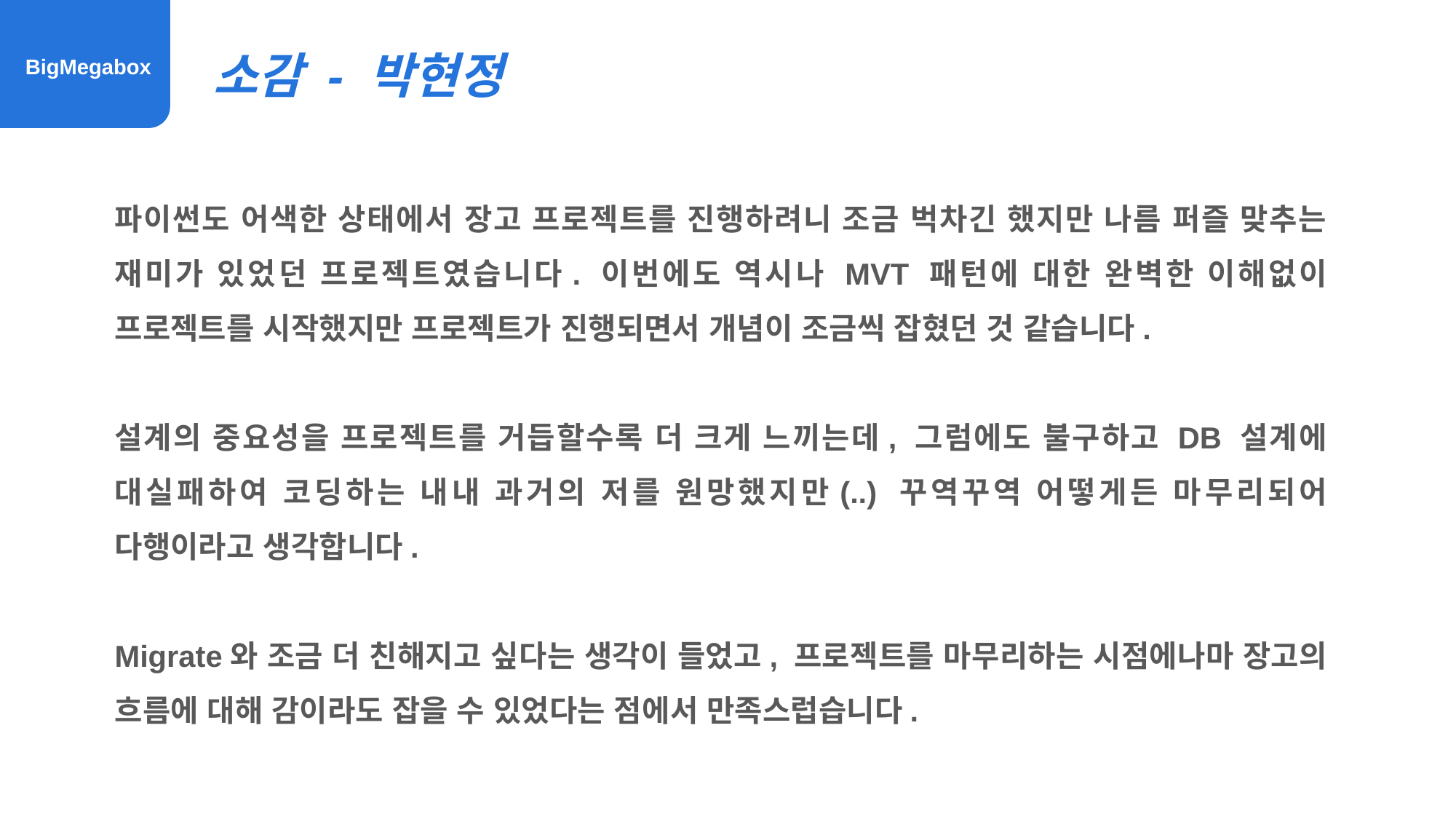

소감 - 박현정
BigMegabox
파이썬도 어색한 상태에서 장고 프로젝트를 진행하려니 조금 벅차긴 했지만 나름 퍼즐 맞추는 재미가 있었던 프로젝트였습니다. 이번에도 역시나 MVT 패턴에 대한 완벽한 이해없이 프로젝트를 시작했지만 프로젝트가 진행되면서 개념이 조금씩 잡혔던 것 같습니다.

설계의 중요성을 프로젝트를 거듭할수록 더 크게 느끼는데, 그럼에도 불구하고 DB 설계에 대실패하여 코딩하는 내내 과거의 저를 원망했지만(..) 꾸역꾸역 어떻게든 마무리되어 다행이라고 생각합니다.

Migrate와 조금 더 친해지고 싶다는 생각이 들었고, 프로젝트를 마무리하는 시점에나마 장고의 흐름에 대해 감이라도 잡을 수 있었다는 점에서 만족스럽습니다.